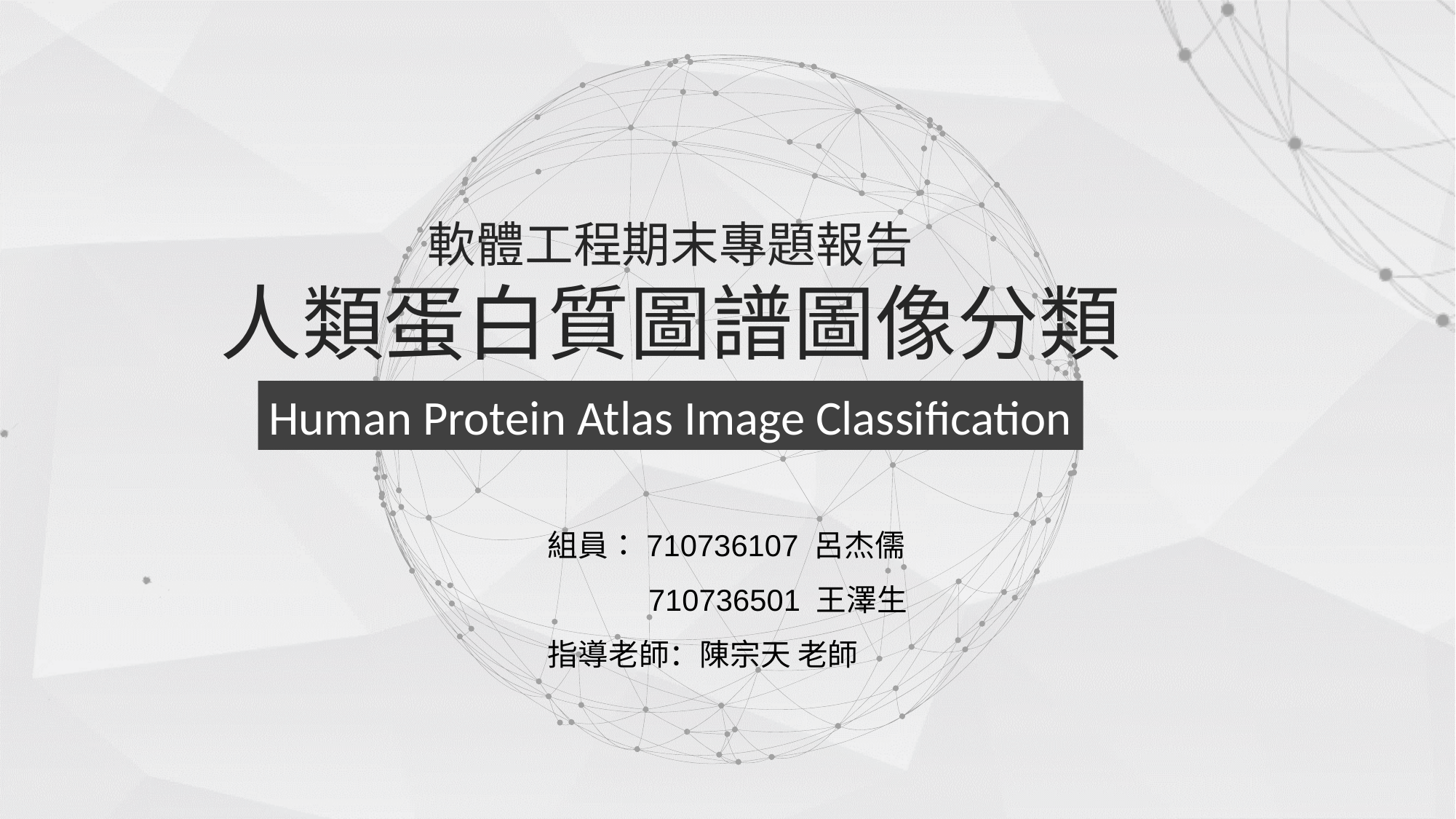

軟體工程期末專題報告
人類蛋白質圖譜圖像分類
Human Protein Atlas Image Classification
組員：710736107 呂杰儒
            710736501 王澤生
指導老師：陳宗天 老師